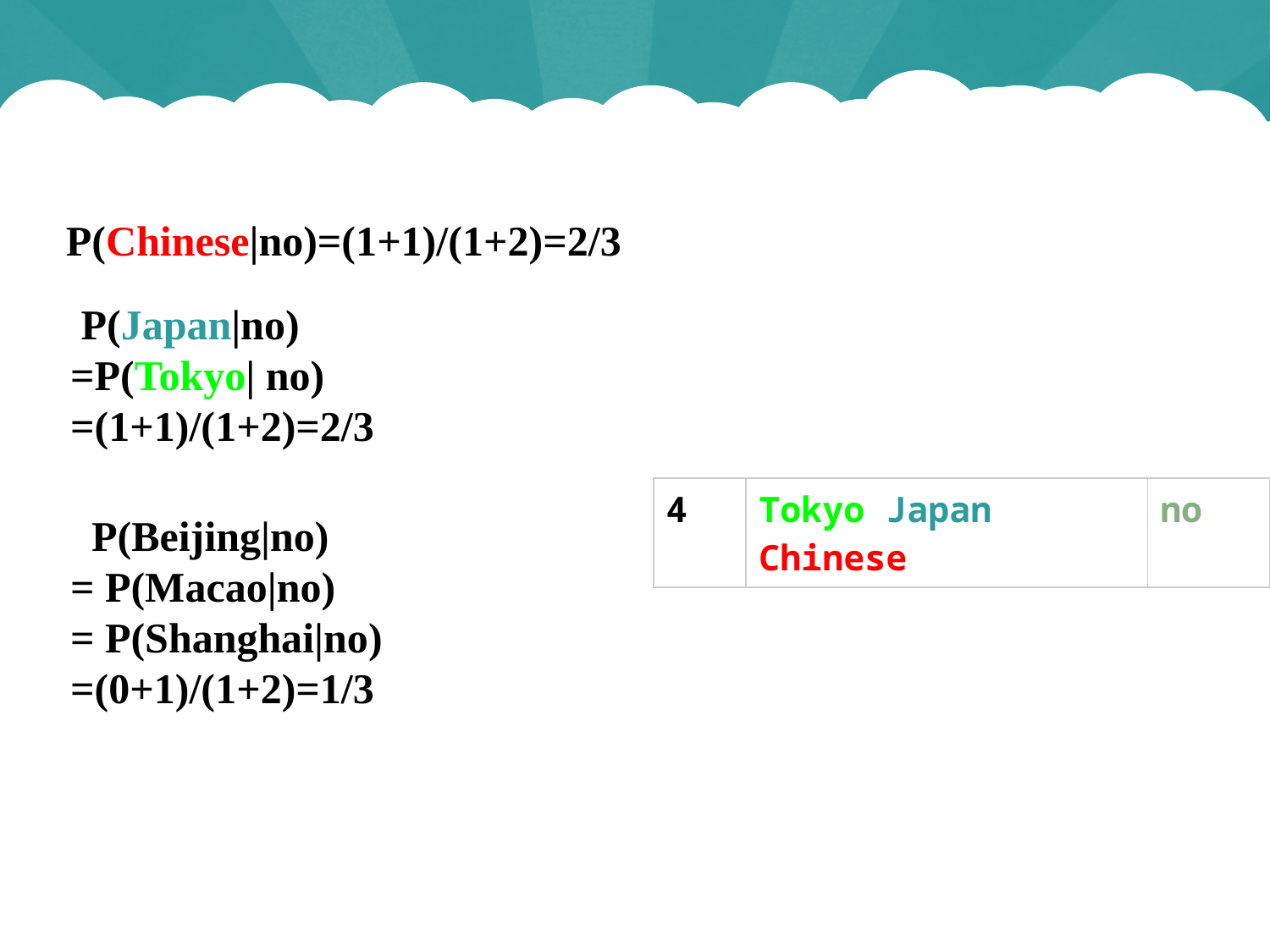

伯努利模型举例
P(Chinese|no)=(1+1)/(1+2)=2/3
 P(Japan|no)
=P(Tokyo| no)
=(1+1)/(1+2)=2/3
| 4 | Tokyo Japan Chinese | no |
| --- | --- | --- |
  P(Beijing|no)
= P(Macao|no)
= P(Shanghai|no)
=(0+1)/(1+2)=1/3